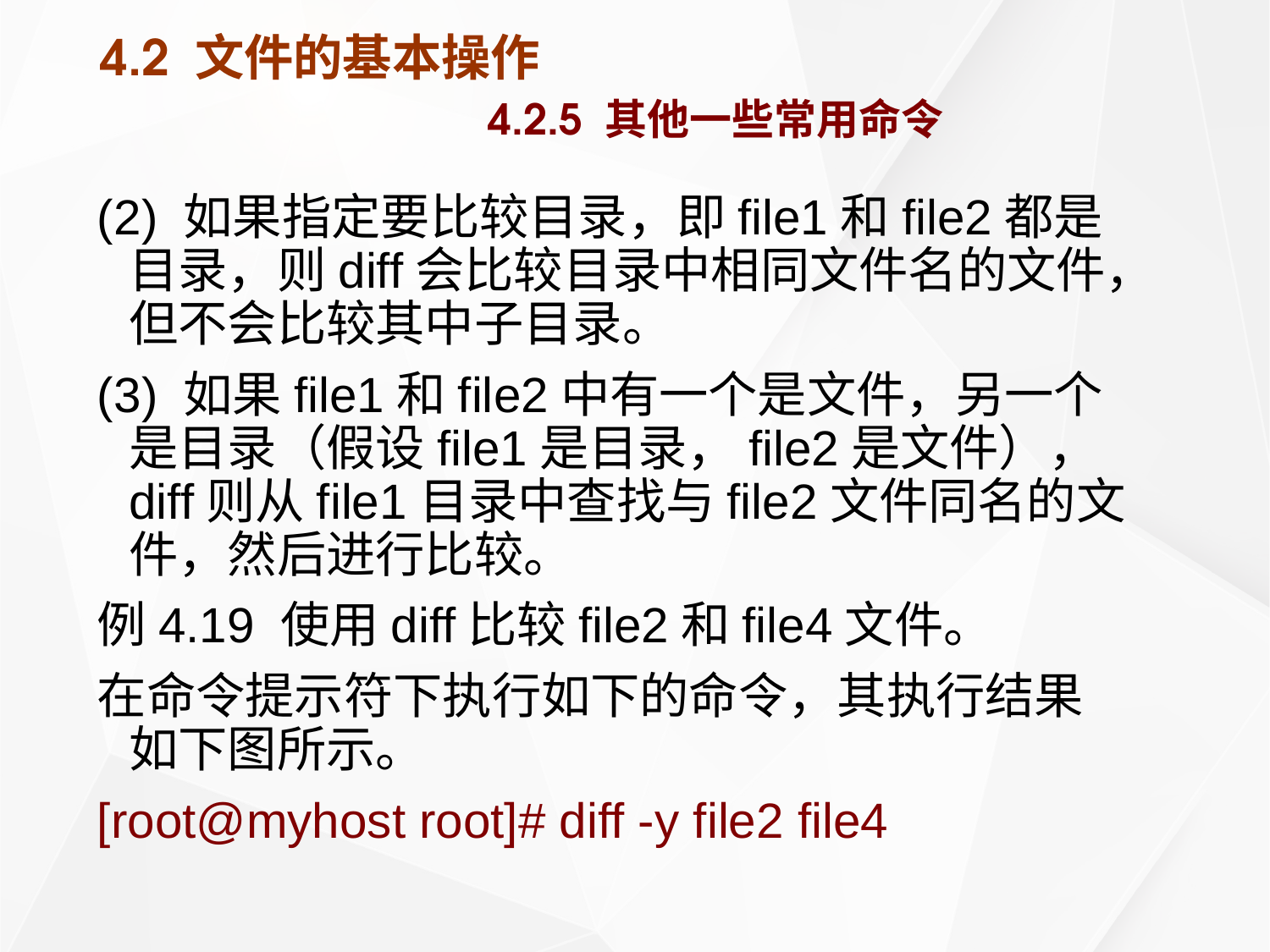

# 4.2 文件的基本操作 4.2.5 其他一些常用命令
(2) 如果指定要比较目录，即file1和file2都是目录，则diff会比较目录中相同文件名的文件，但不会比较其中子目录。
(3) 如果file1和file2中有一个是文件，另一个是目录（假设file1是目录，file2是文件），diff则从file1目录中查找与file2文件同名的文件，然后进行比较。
例4.19 使用diff比较file2和file4文件。
在命令提示符下执行如下的命令，其执行结果如下图所示。
[root@myhost root]# diff -y file2 file4